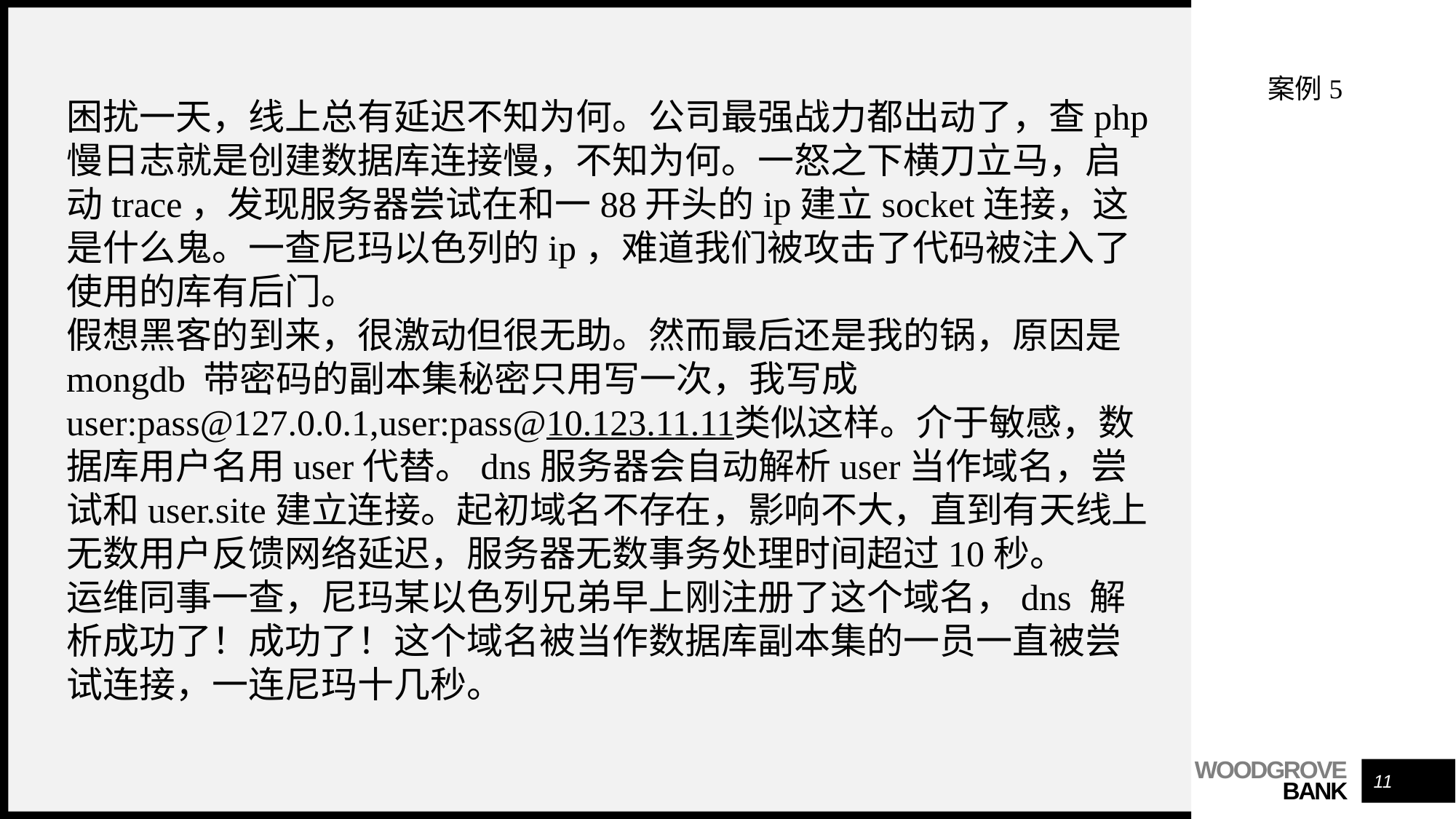

案例5
困扰一天，线上总有延迟不知为何。公司最强战力都出动了，查php慢日志就是创建数据库连接慢，不知为何。一怒之下横刀立马，启动trace，发现服务器尝试在和一88开头的ip建立socket连接，这是什么鬼。一查尼玛以色列的ip，难道我们被攻击了代码被注入了使用的库有后门。
假想黑客的到来，很激动但很无助。然而最后还是我的锅，原因是mongdb 带密码的副本集秘密只用写一次，我写成user:pass@127.0.0.1,user:pass@10.123.11.11类似这样。介于敏感，数据库用户名用user代替。dns服务器会自动解析user当作域名，尝试和user.site建立连接。起初域名不存在，影响不大，直到有天线上无数用户反馈网络延迟，服务器无数事务处理时间超过10秒。
运维同事一查，尼玛某以色列兄弟早上刚注册了这个域名，dns 解析成功了！成功了！这个域名被当作数据库副本集的一员一直被尝试连接，一连尼玛十几秒。

11